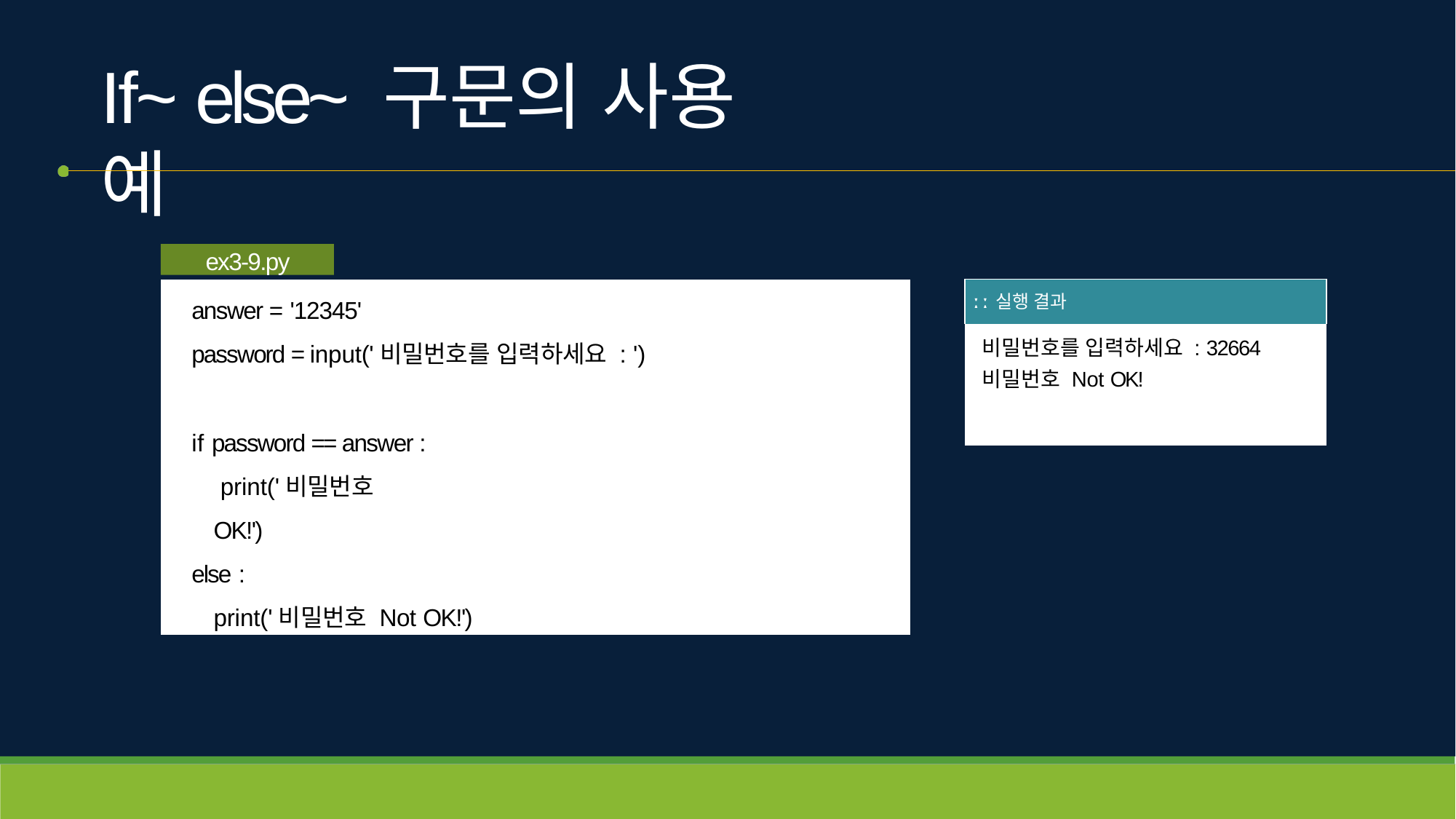

# If~ else~ 구문의 사용 예

ex3-9.py
answer = '12345'
password = input('비밀번호를 입력하세요 : ')

if password == answer :  print('비밀번호 OK!')
else :
print('비밀번호 Not OK!')
| ː ː 실행 결과 |
| --- |
| 비밀번호를 입력하세요 : 32664 비밀번호 Not OK! |